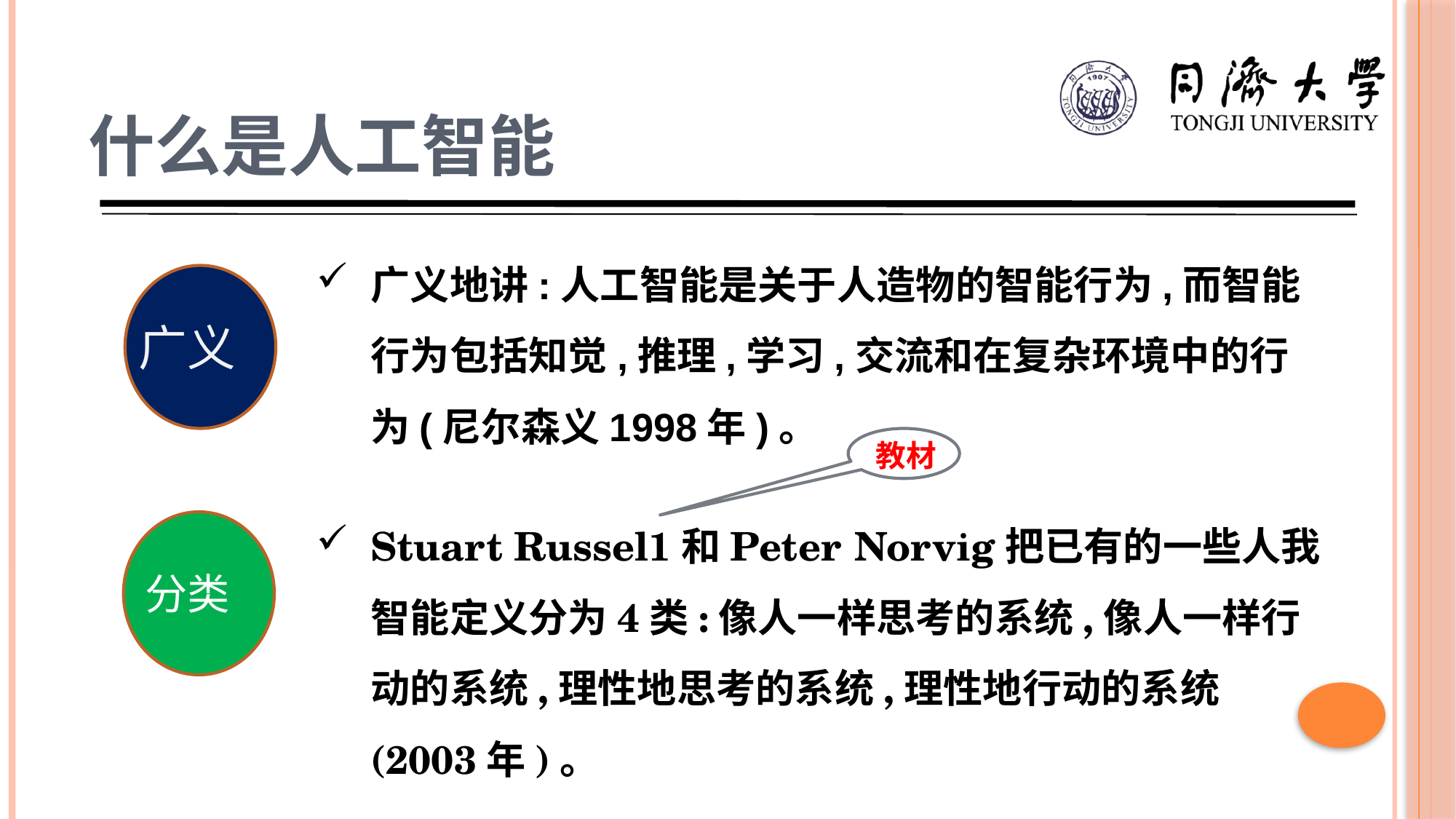

# 什么是人工智能
广义地讲:人工智能是关于人造物的智能行为,而智能行为包括知觉,推理,学习,交流和在复杂环境中的行为(尼尔森义1998年)。

广义

教材
Stuart Russel1和Peter Norvig把已有的一些人我智能定义分为4类:像人一样思考的系统,像人一样行动的系统,理性地思考的系统,理性地行动的系统(2003年)。

分类